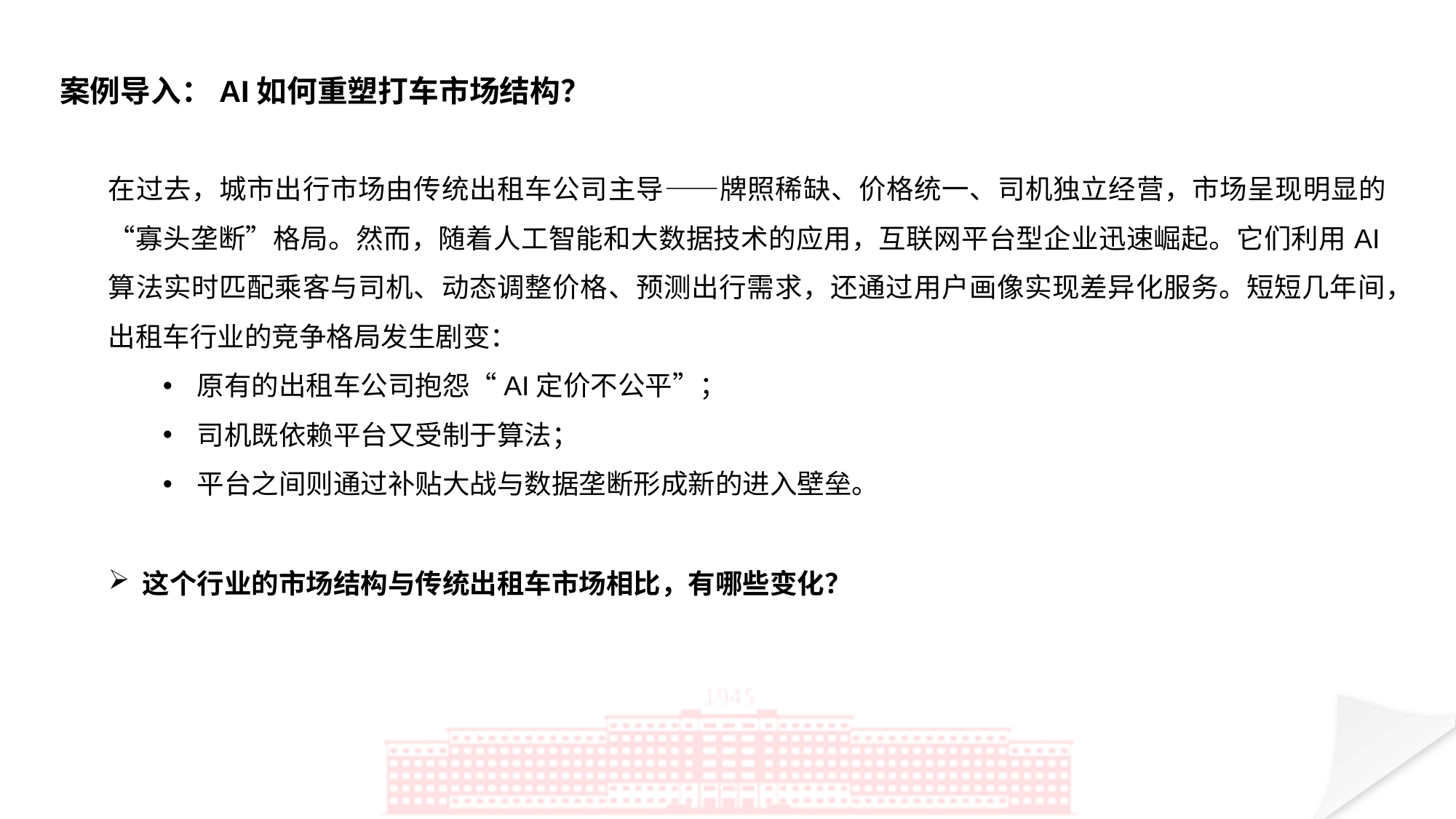

案例导入：AI如何重塑打车市场结构？
在过去，城市出行市场由传统出租车公司主导——牌照稀缺、价格统一、司机独立经营，市场呈现明显的“寡头垄断”格局。然而，随着人工智能和大数据技术的应用，互联网平台型企业迅速崛起。它们利用AI算法实时匹配乘客与司机、动态调整价格、预测出行需求，还通过用户画像实现差异化服务。短短几年间，出租车行业的竞争格局发生剧变：
原有的出租车公司抱怨“AI定价不公平”；
司机既依赖平台又受制于算法；
平台之间则通过补贴大战与数据垄断形成新的进入壁垒。
这个行业的市场结构与传统出租车市场相比，有哪些变化？